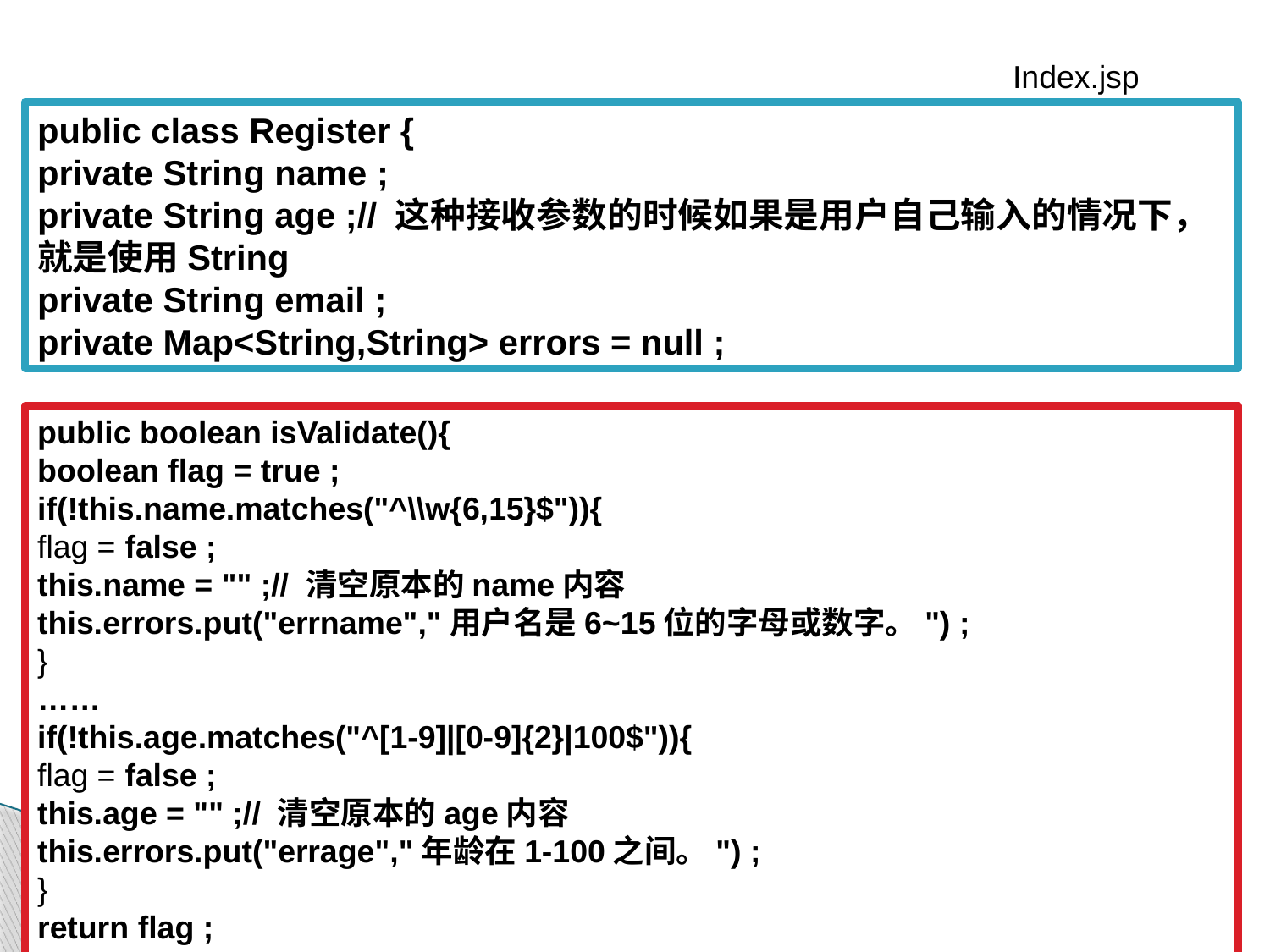

Index.jsp
public class Register {
private String name ;
private String age ;// 这种接收参数的时候如果是用户自己输入的情况下，就是使用String
private String email ;
private Map<String,String> errors = null ;
public boolean isValidate(){
boolean flag = true ;
if(!this.name.matches("^\\w{6,15}$")){
flag = false ;
this.name = "" ;// 清空原本的name内容
this.errors.put("errname","用户名是6~15位的字母或数字。") ;
}
……
if(!this.age.matches("^[1-9]|[0-9]{2}|100$")){
flag = false ;
this.age = "" ;// 清空原本的age内容
this.errors.put("errage","年龄在1-100之间。") ;
}
return flag ;
}